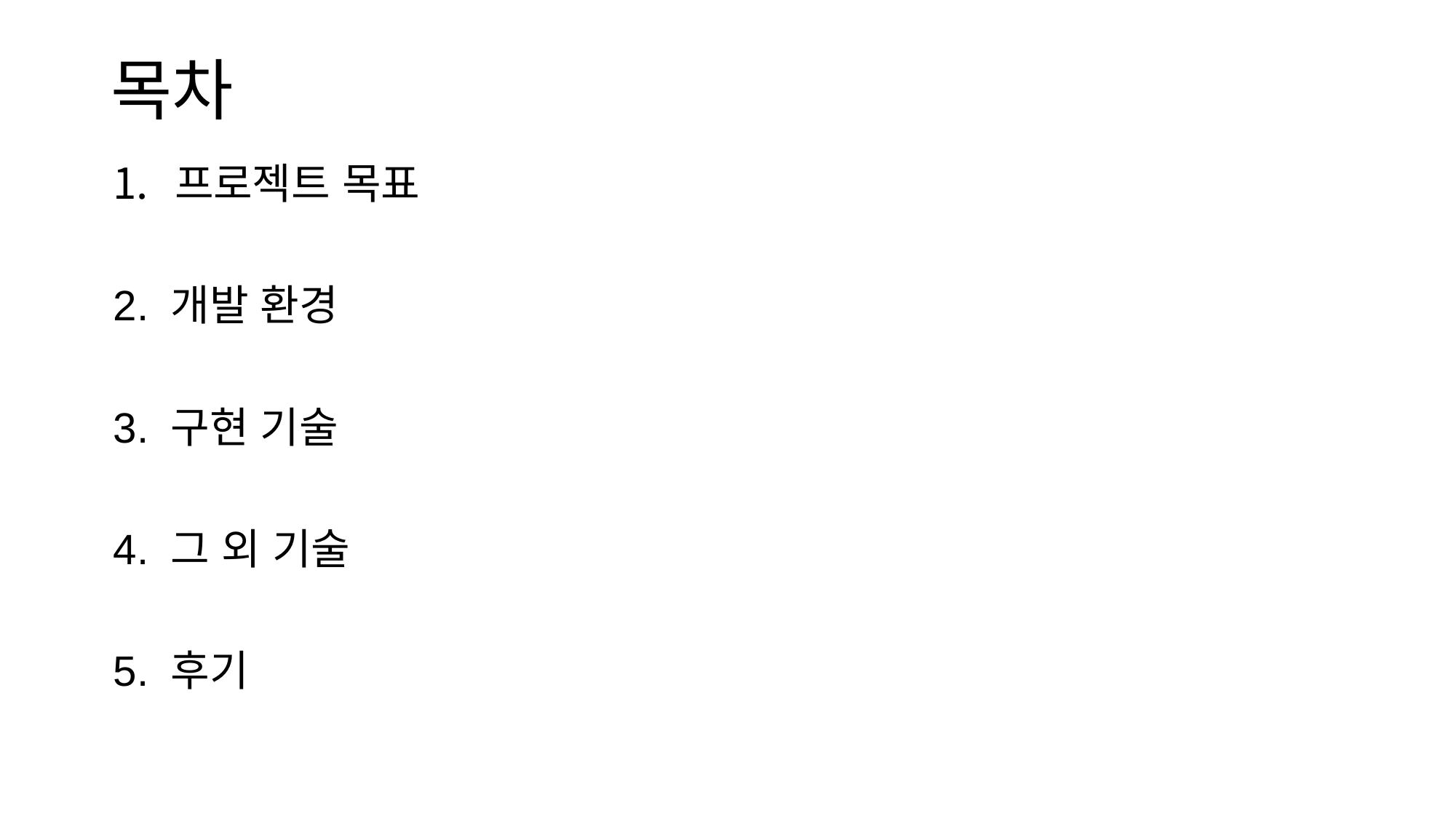

# 목차
프로젝트 목표

2. 개발 환경

3. 구현 기술

4. 그 외 기술

5. 후기